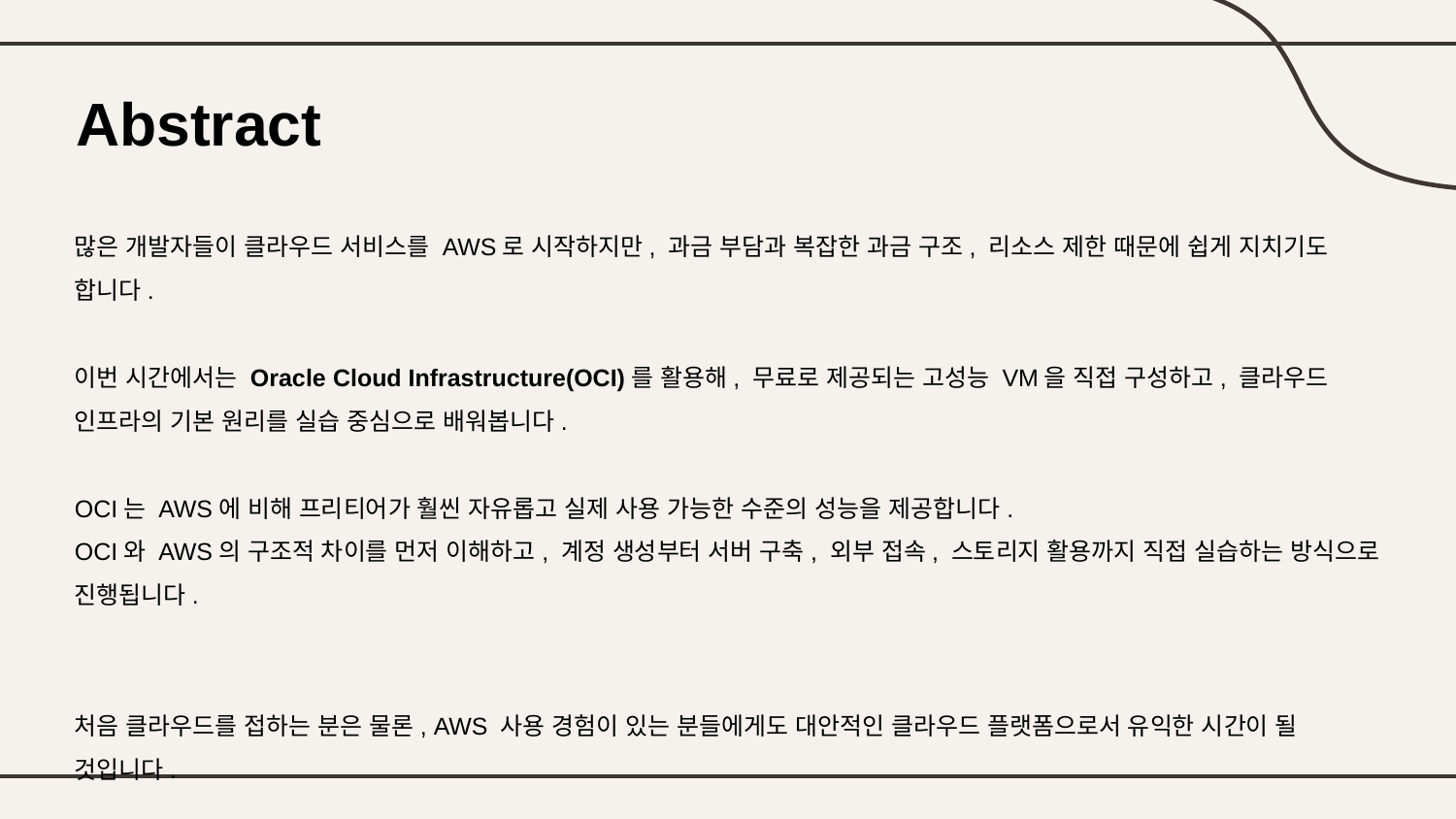

# Abstract
많은 개발자들이 클라우드 서비스를 AWS로 시작하지만, 과금 부담과 복잡한 과금 구조, 리소스 제한 때문에 쉽게 지치기도 합니다.

이번 시간에서는 Oracle Cloud Infrastructure(OCI)를 활용해, 무료로 제공되는 고성능 VM을 직접 구성하고, 클라우드 인프라의 기본 원리를 실습 중심으로 배워봅니다.

OCI는 AWS에 비해 프리티어가 훨씬 자유롭고 실제 사용 가능한 수준의 성능을 제공합니다.
OCI와 AWS의 구조적 차이를 먼저 이해하고, 계정 생성부터 서버 구축, 외부 접속, 스토리지 활용까지 직접 실습하는 방식으로 진행됩니다.

처음 클라우드를 접하는 분은 물론, AWS 사용 경험이 있는 분들에게도 대안적인 클라우드 플랫폼으로서 유익한 시간이 될 것입니다.